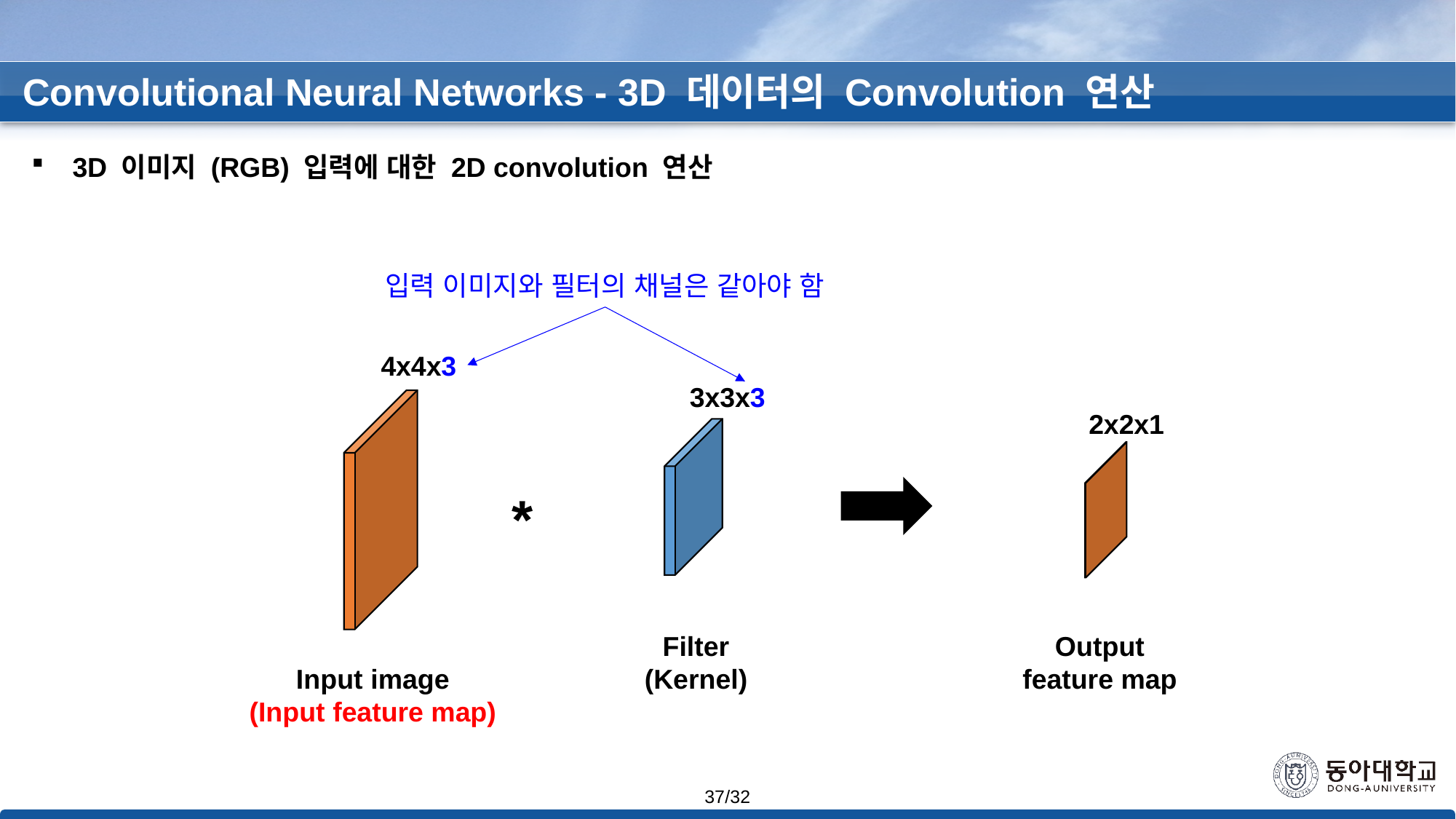

Convolutional Neural Networks - 3D 데이터의 Convolution 연산
3D 이미지 (RGB) 입력에 대한 2D convolution 연산
입력 이미지와 필터의 채널은 같아야 함
4x4x3
3x3x3

2x2x1

*
Filter
(Kernel)
Output
feature map
Input image
(Input feature map)